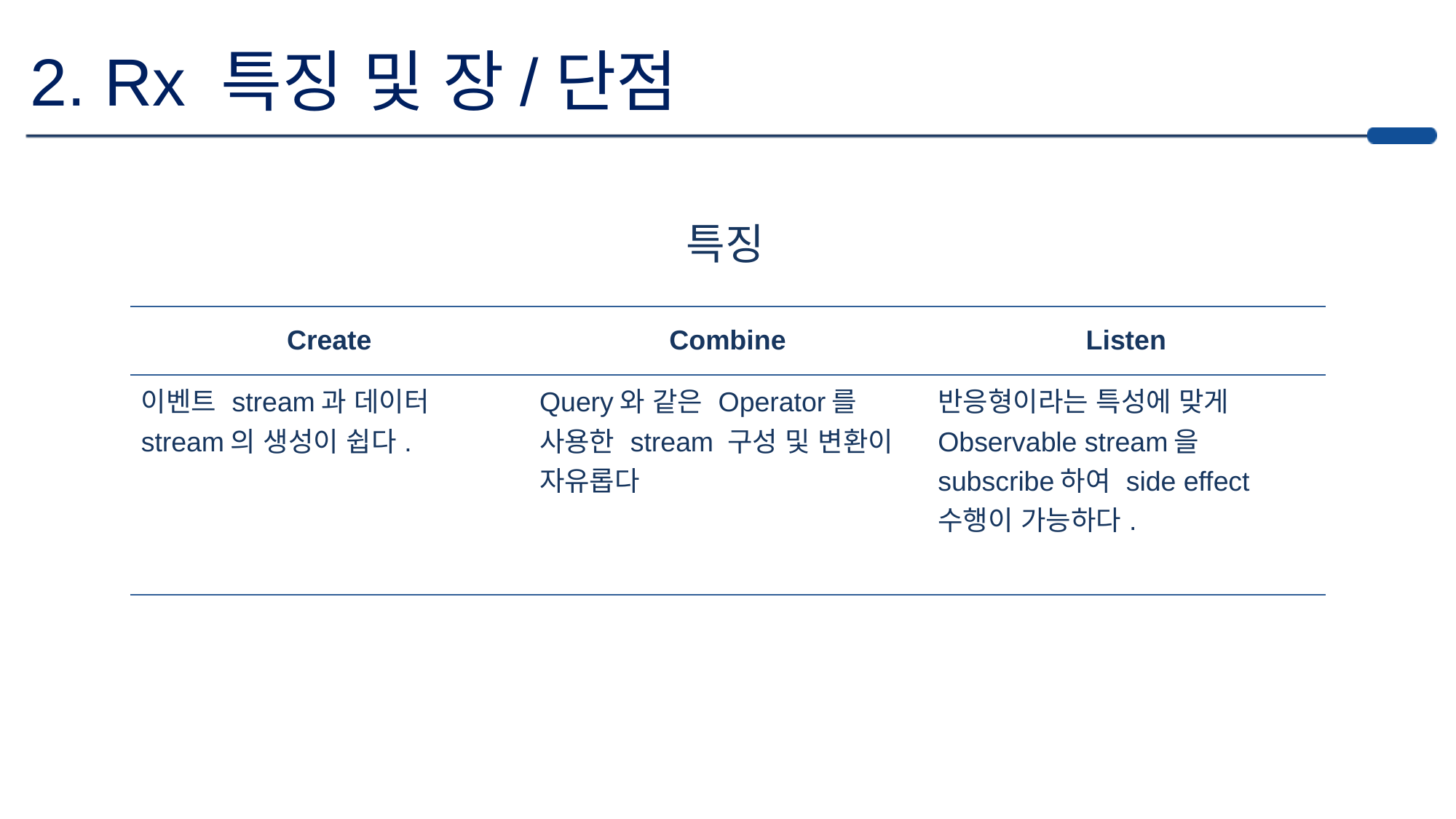

2. Rx 특징 및 장/단점
특징
| Create | Combine | Listen |
| --- | --- | --- |
| 이벤트 stream과 데이터 stream의 생성이 쉽다. | Query와 같은 Operator를 사용한 stream 구성 및 변환이 자유롭다 | 반응형이라는 특성에 맞게 Observable stream을 subscribe하여 side effect 수행이 가능하다. |